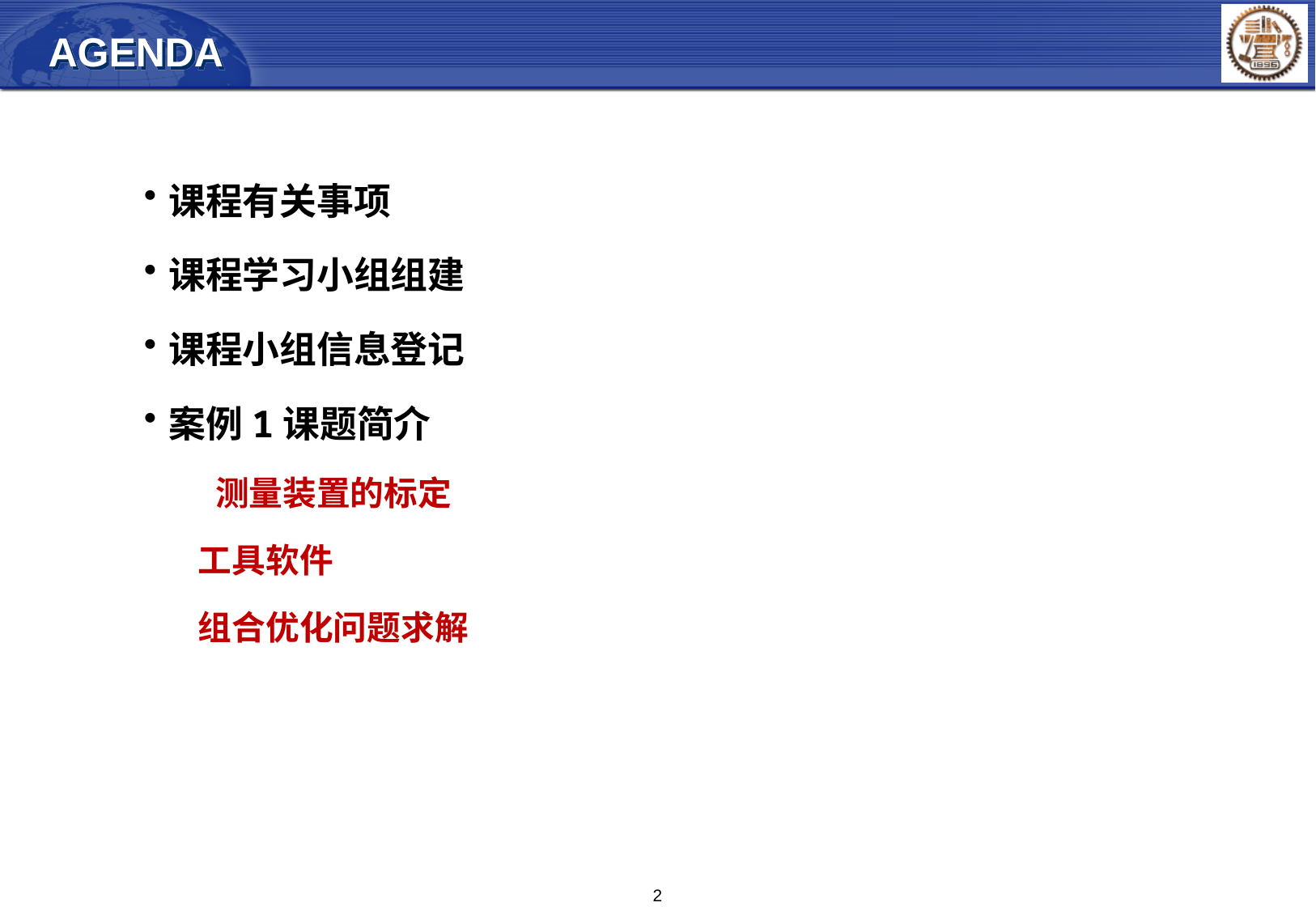

AGENDA
课程有关事项
课程学习小组组建
课程小组信息登记
案例1课题简介
	     测量装置的标定
      工具软件
      组合优化问题求解

2